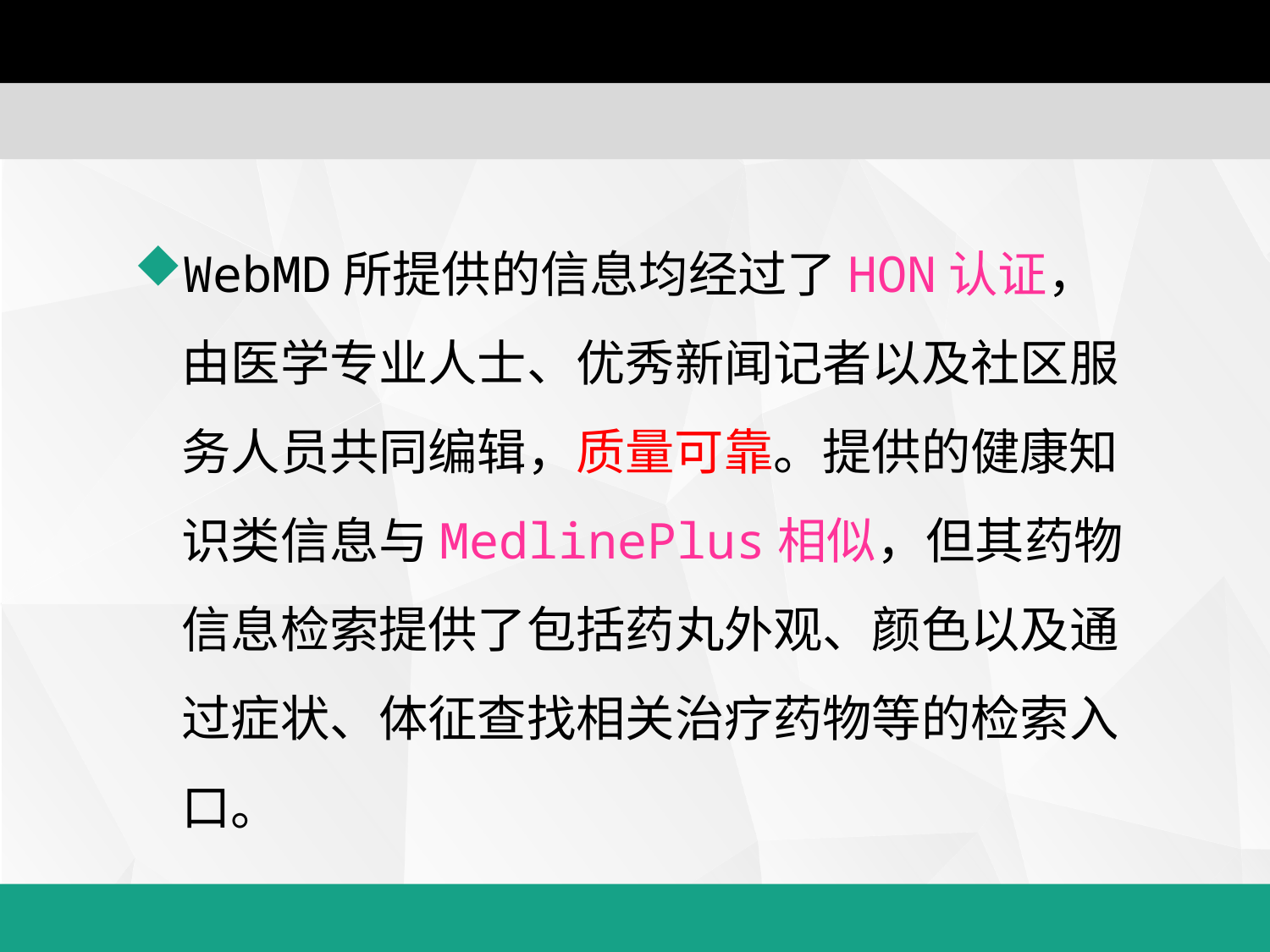

WebMD所提供的信息均经过了HON认证，由医学专业人士、优秀新闻记者以及社区服务人员共同编辑，质量可靠。提供的健康知识类信息与MedlinePlus相似，但其药物信息检索提供了包括药丸外观、颜色以及通过症状、体征查找相关治疗药物等的检索入口。